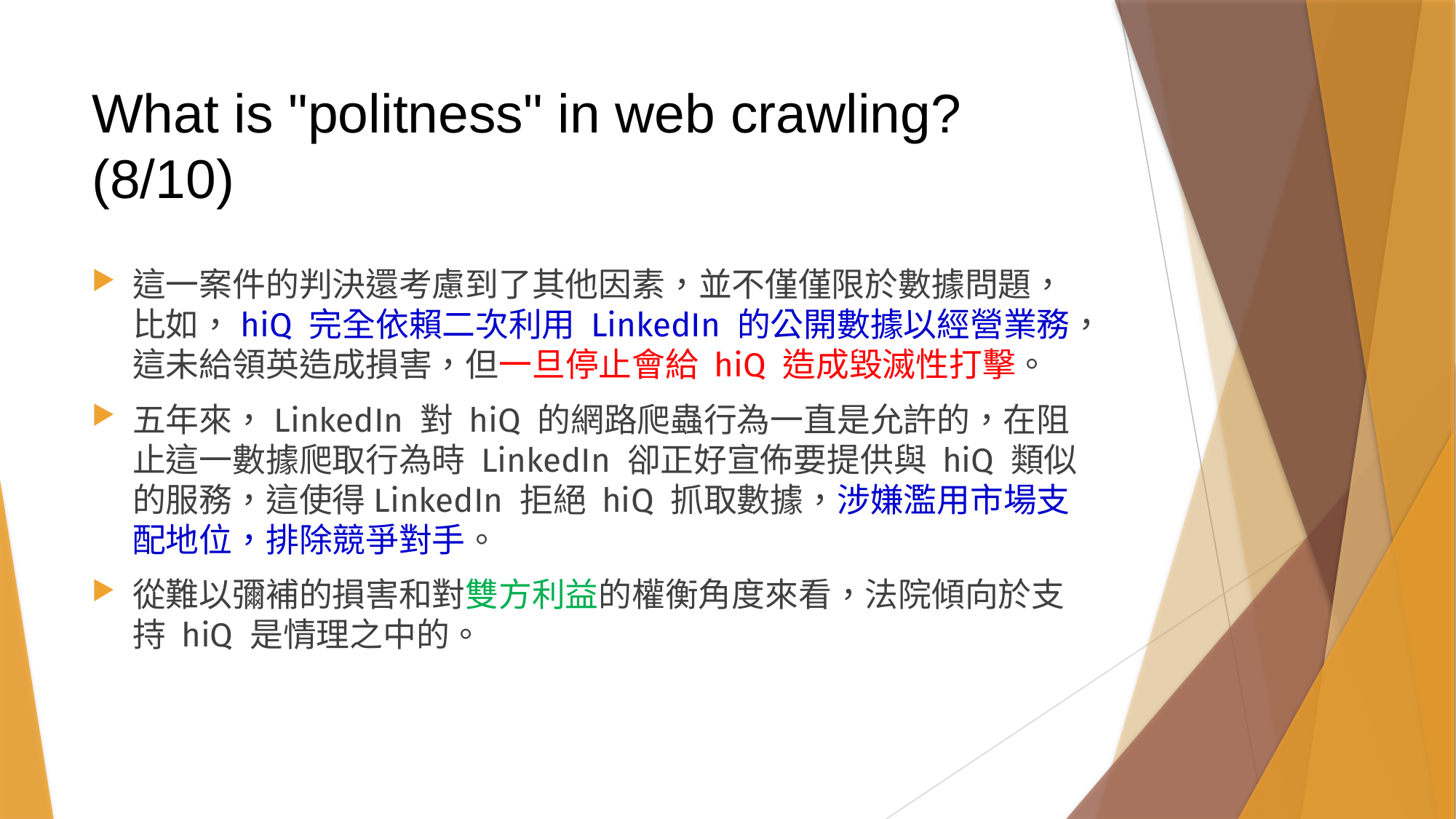

# What is "politness" in web crawling? (8/10)
這一案件的判決還考慮到了其他因素，並不僅僅限於數據問題，比如，hiQ 完全依賴二次利用 LinkedIn 的公開數據以經營業務，這未給領英造成損害，但一旦停止會給 hiQ 造成毀滅性打擊。
五年來，LinkedIn 對 hiQ 的網路爬蟲行為一直是允許的，在阻止這一數據爬取行為時 LinkedIn 卻正好宣佈要提供與 hiQ 類似的服務，這使得LinkedIn 拒絕 hiQ 抓取數據，涉嫌濫用市場支配地位，排除競爭對手。
從難以彌補的損害和對雙方利益的權衡角度來看，法院傾向於支持 hiQ 是情理之中的。